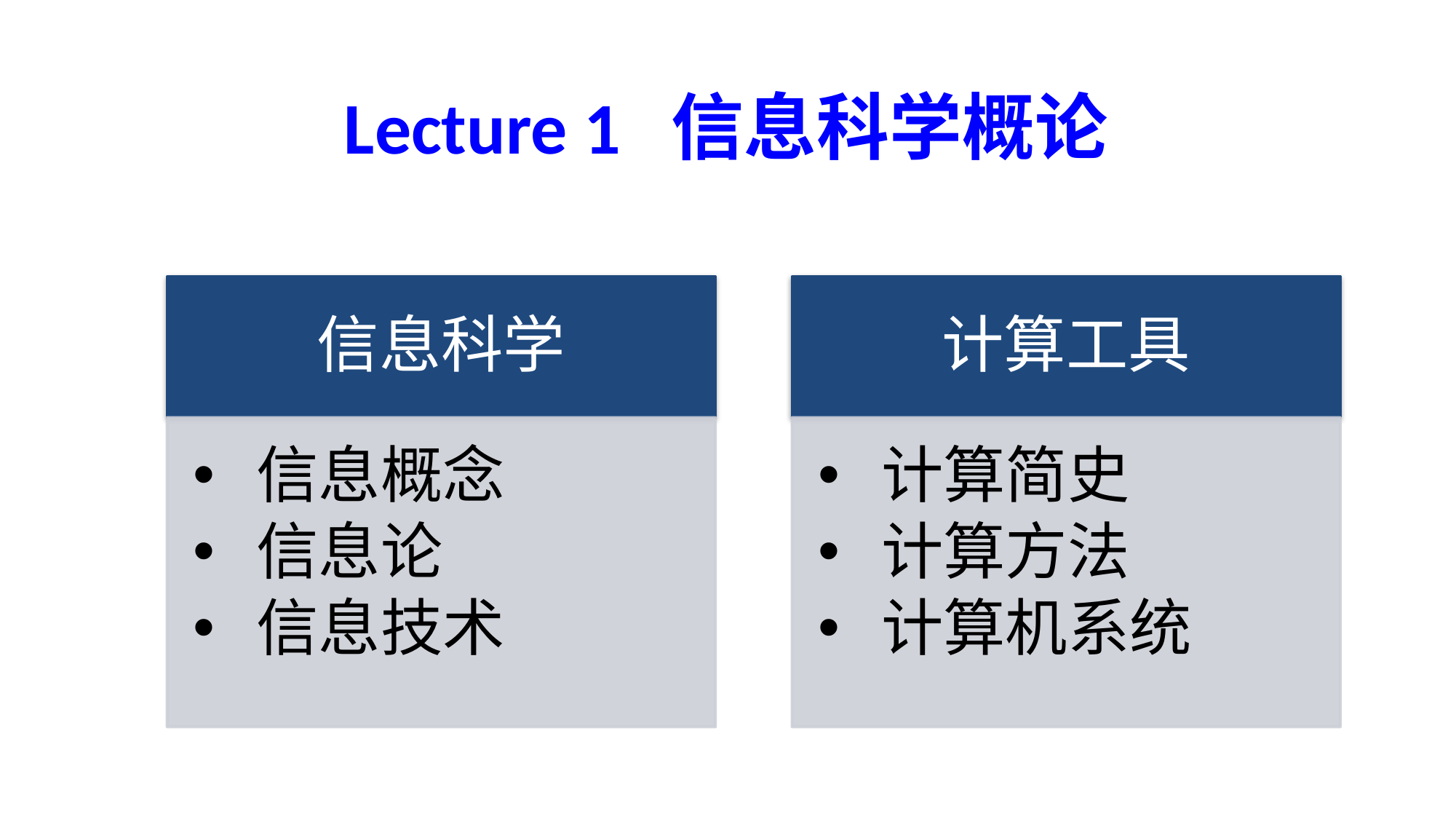

Lecture 1  信息科学概论
信息科学
 信息概念
 信息论
 信息技术
计算工具
 计算简史
 计算方法
 计算机系统